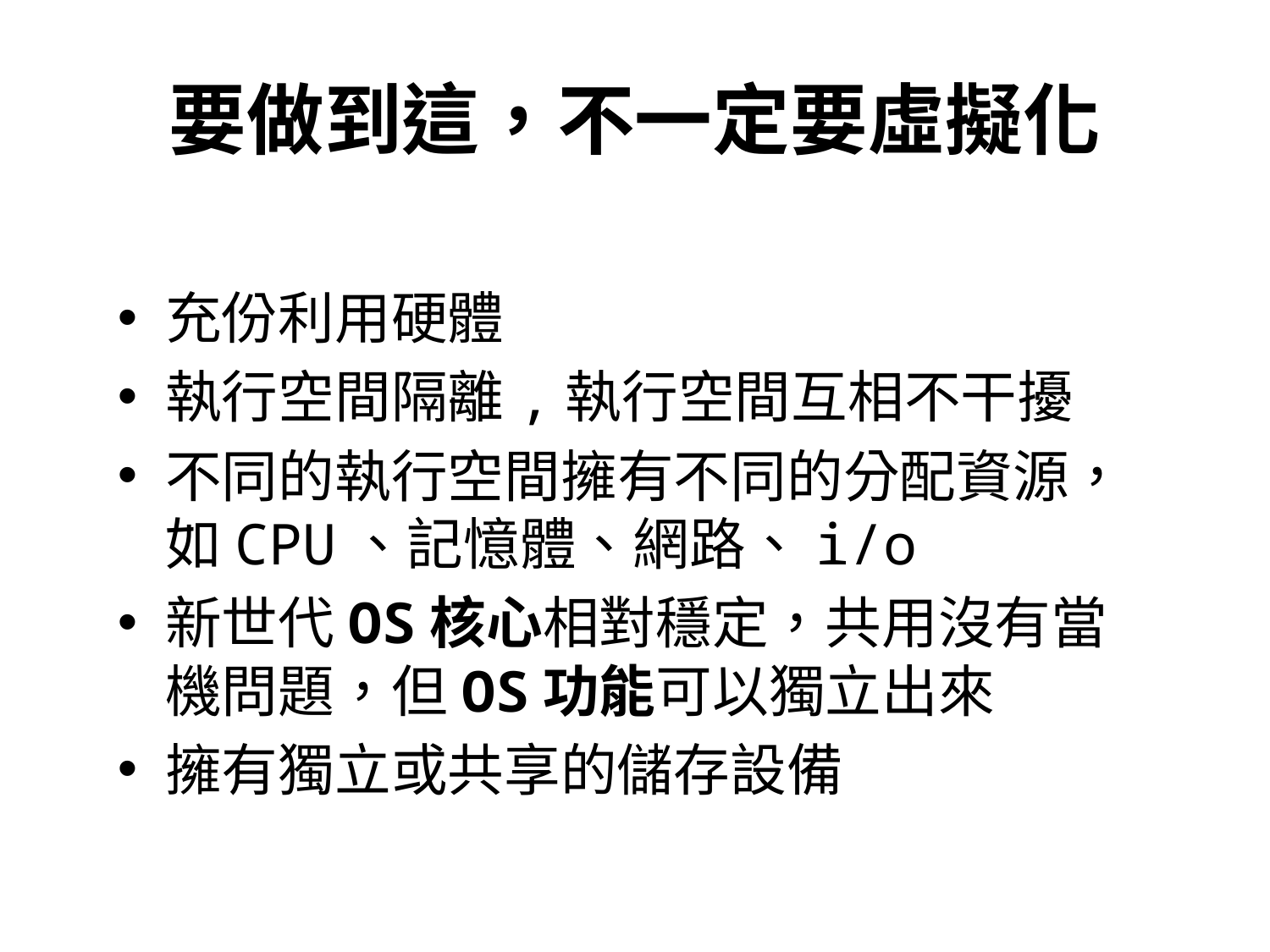

# 要做到這，不一定要虛擬化
充份利用硬體
執行空間隔離,執行空間互相不干擾
不同的執行空間擁有不同的分配資源，如CPU、記憶體、網路、i/o
新世代OS核心相對穩定，共用沒有當機問題，但OS功能可以獨立出來
擁有獨立或共享的儲存設備